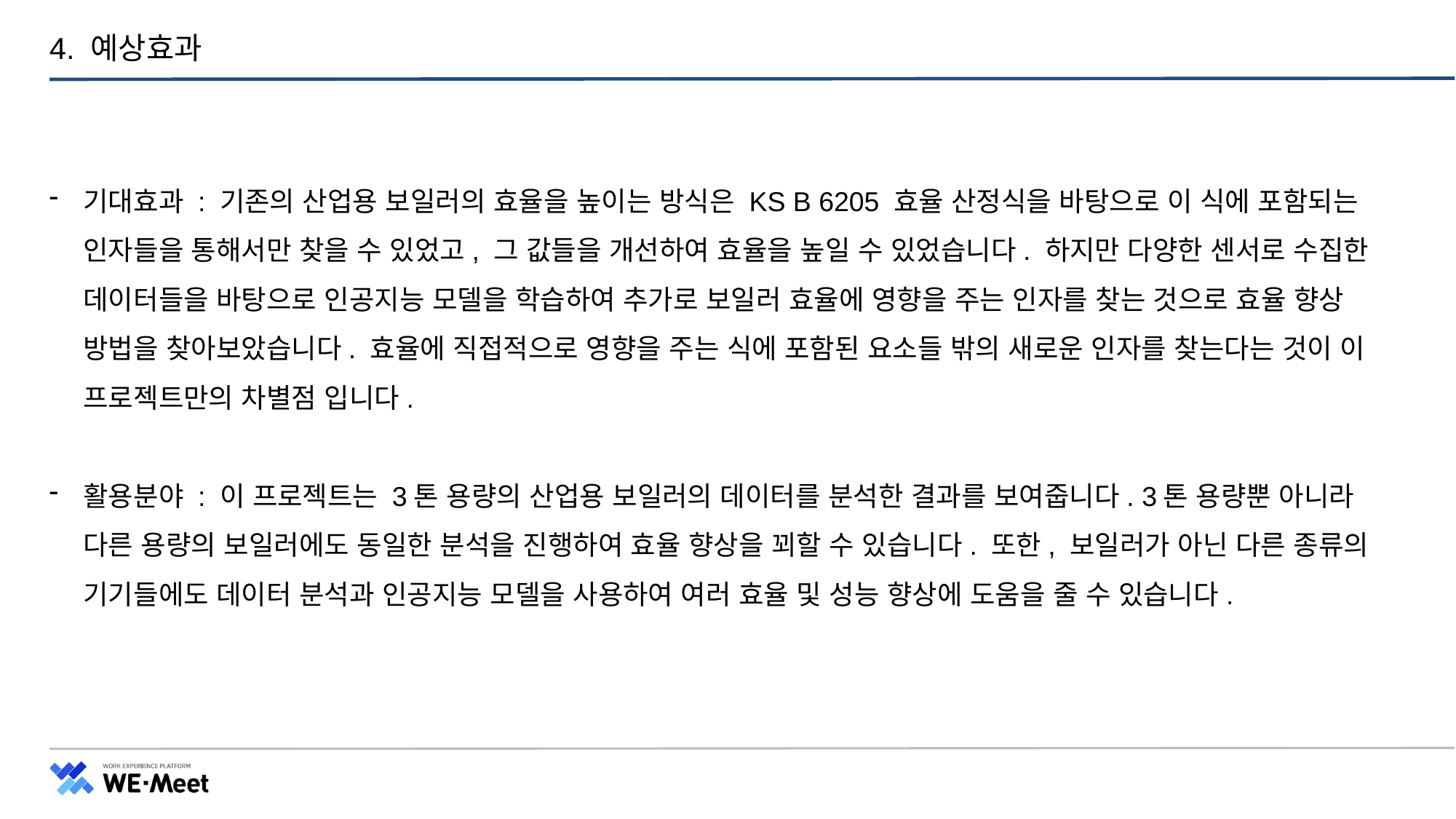

# 4. 예상효과
기대효과 : 기존의 산업용 보일러의 효율을 높이는 방식은 KS B 6205 효율 산정식을 바탕으로 이 식에 포함되는 인자들을 통해서만 찾을 수 있었고, 그 값들을 개선하여 효율을 높일 수 있었습니다. 하지만 다양한 센서로 수집한 데이터들을 바탕으로 인공지능 모델을 학습하여 추가로 보일러 효율에 영향을 주는 인자를 찾는 것으로 효율 향상 방법을 찾아보았습니다. 효율에 직접적으로 영향을 주는 식에 포함된 요소들 밖의 새로운 인자를 찾는다는 것이 이 프로젝트만의 차별점 입니다.

활용분야 : 이 프로젝트는 3톤 용량의 산업용 보일러의 데이터를 분석한 결과를 보여줍니다. 3톤 용량뿐 아니라 다른 용량의 보일러에도 동일한 분석을 진행하여 효율 향상을 꾀할 수 있습니다. 또한, 보일러가 아닌 다른 종류의 기기들에도 데이터 분석과 인공지능 모델을 사용하여 여러 효율 및 성능 향상에 도움을 줄 수 있습니다.